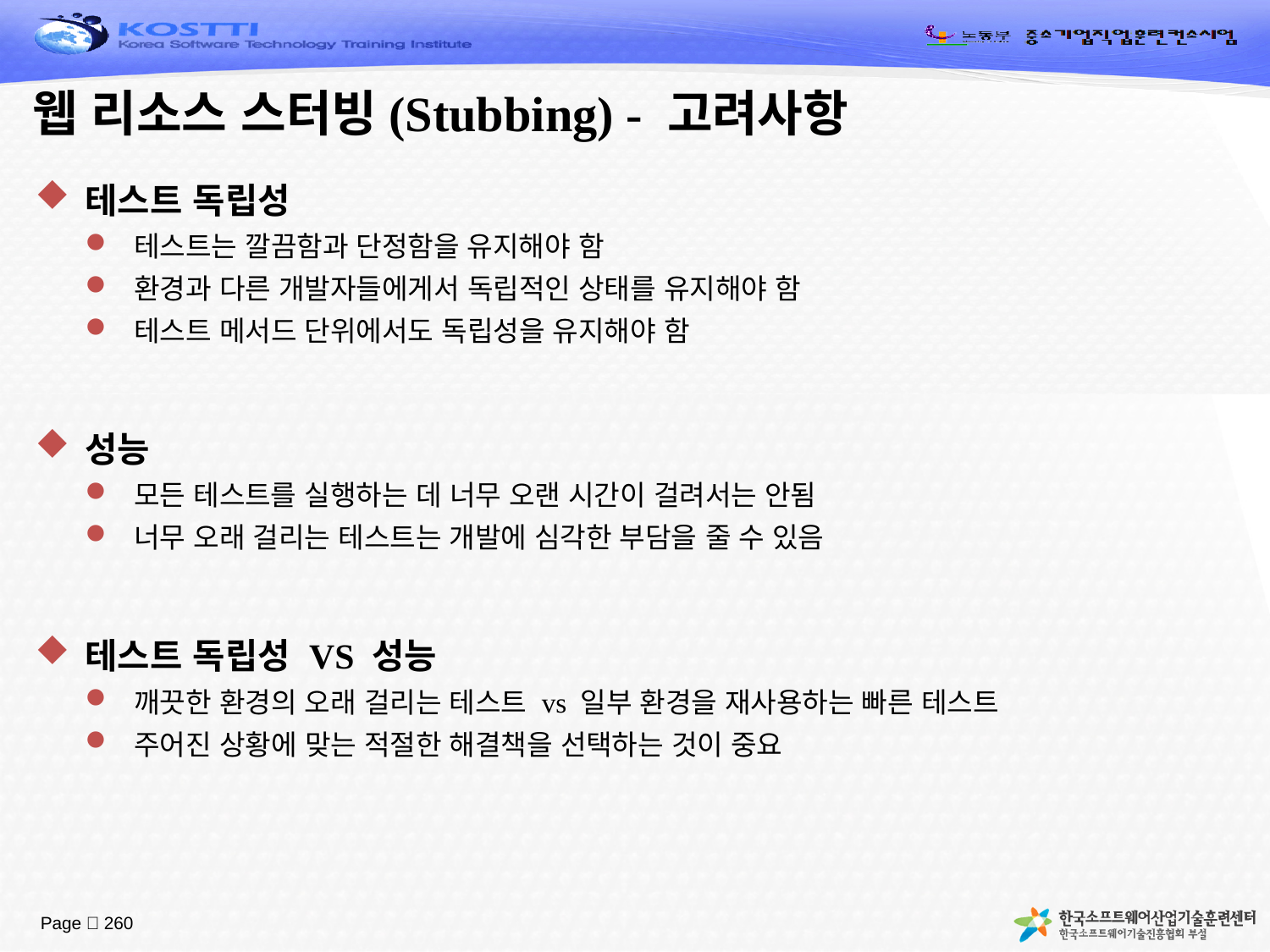

# 웹 리소스 스터빙(Stubbing) - 고려사항
테스트 독립성
테스트는 깔끔함과 단정함을 유지해야 함
환경과 다른 개발자들에게서 독립적인 상태를 유지해야 함
테스트 메서드 단위에서도 독립성을 유지해야 함

성능
모든 테스트를 실행하는 데 너무 오랜 시간이 걸려서는 안됨
너무 오래 걸리는 테스트는 개발에 심각한 부담을 줄 수 있음

테스트 독립성 VS 성능
깨끗한 환경의 오래 걸리는 테스트 vs 일부 환경을 재사용하는 빠른 테스트
주어진 상황에 맞는 적절한 해결책을 선택하는 것이 중요